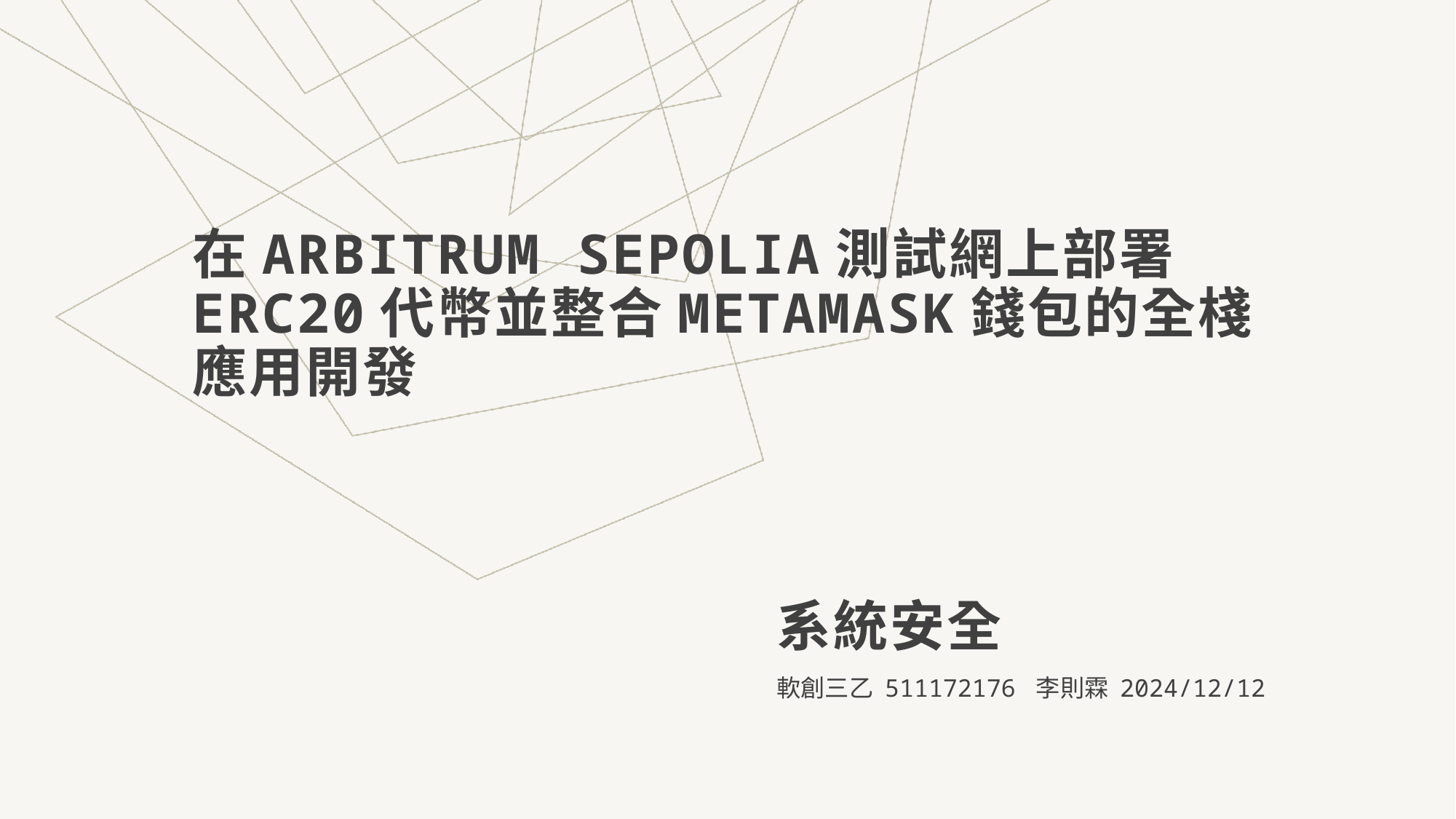

在Arbitrum Sepolia測試網上部署ERC20代幣並整合Metamask錢包的全棧應用開發
# 系統安全
軟創三乙 511172176 李則霖 2024/12/12